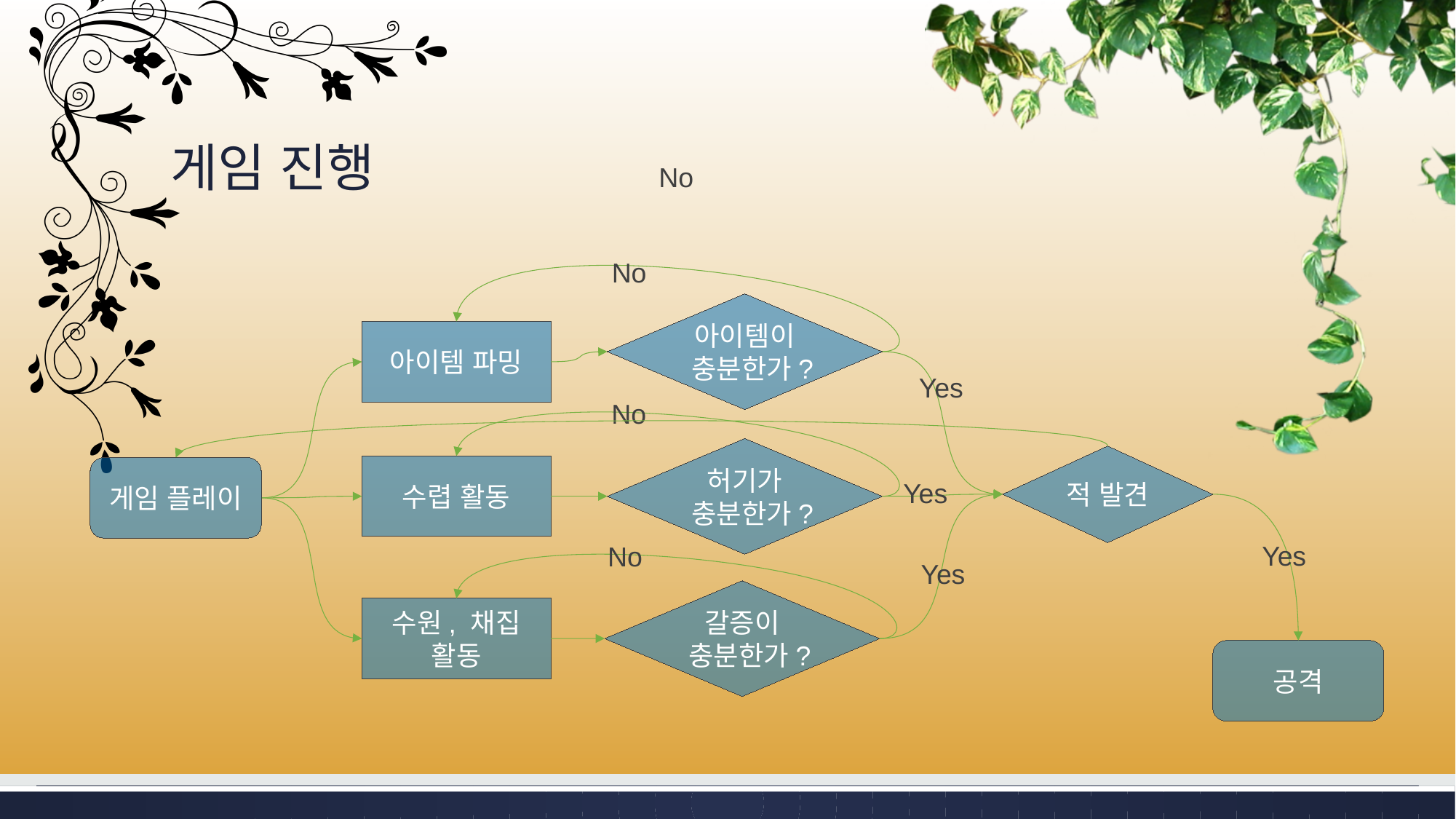

# 게임 진행
No
No
아이템이 충분한가?
아이템 파밍
Yes
No
허기가 충분한가?
적 발견
수렵 활동
게임 플레이
Yes
No
Yes
Yes
갈증이 충분한가?
수원, 채집 활동
공격